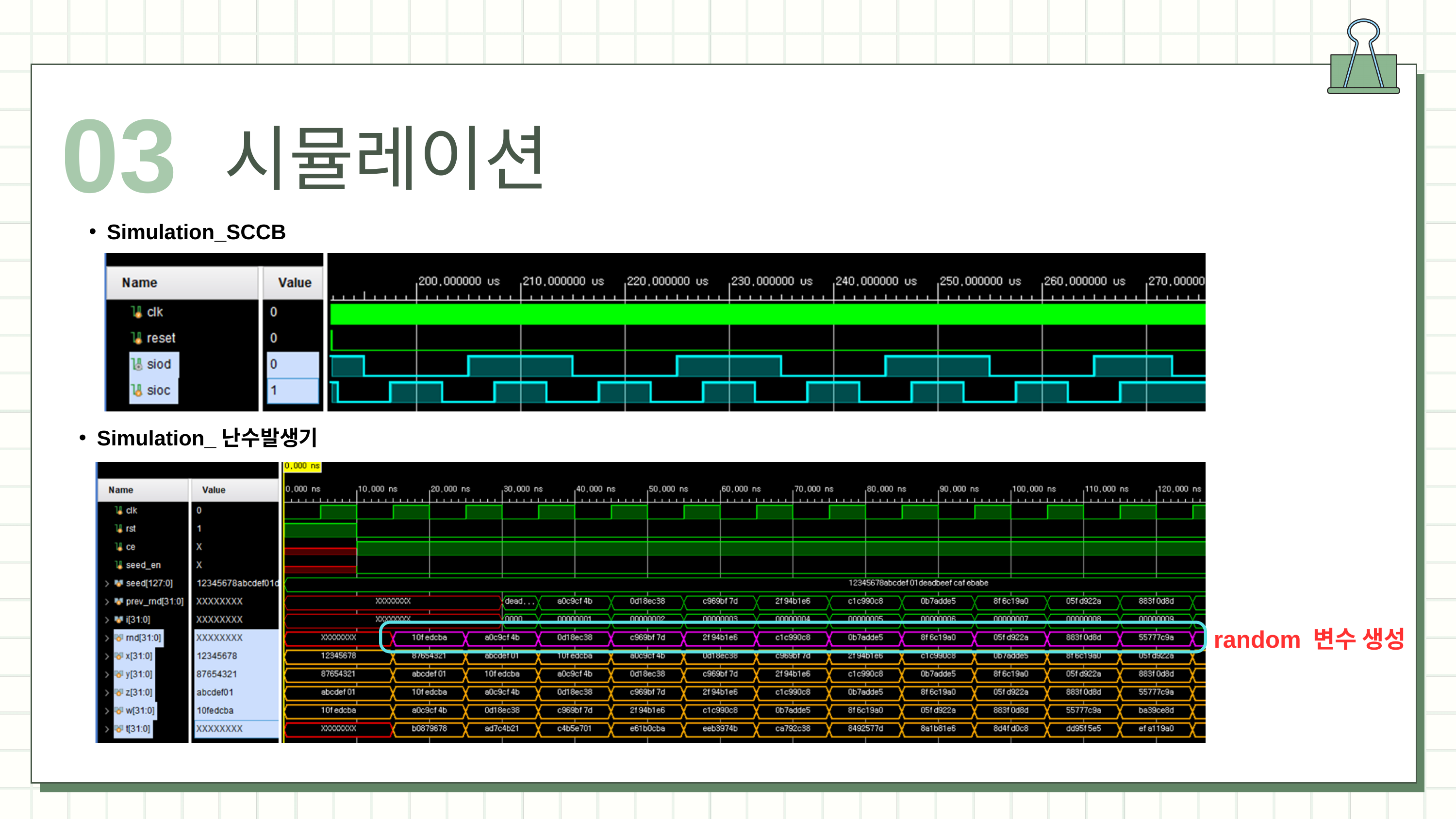

03
시뮬레이션
Simulation_SCCB

Simulation_난수발생기

random 변수 생성